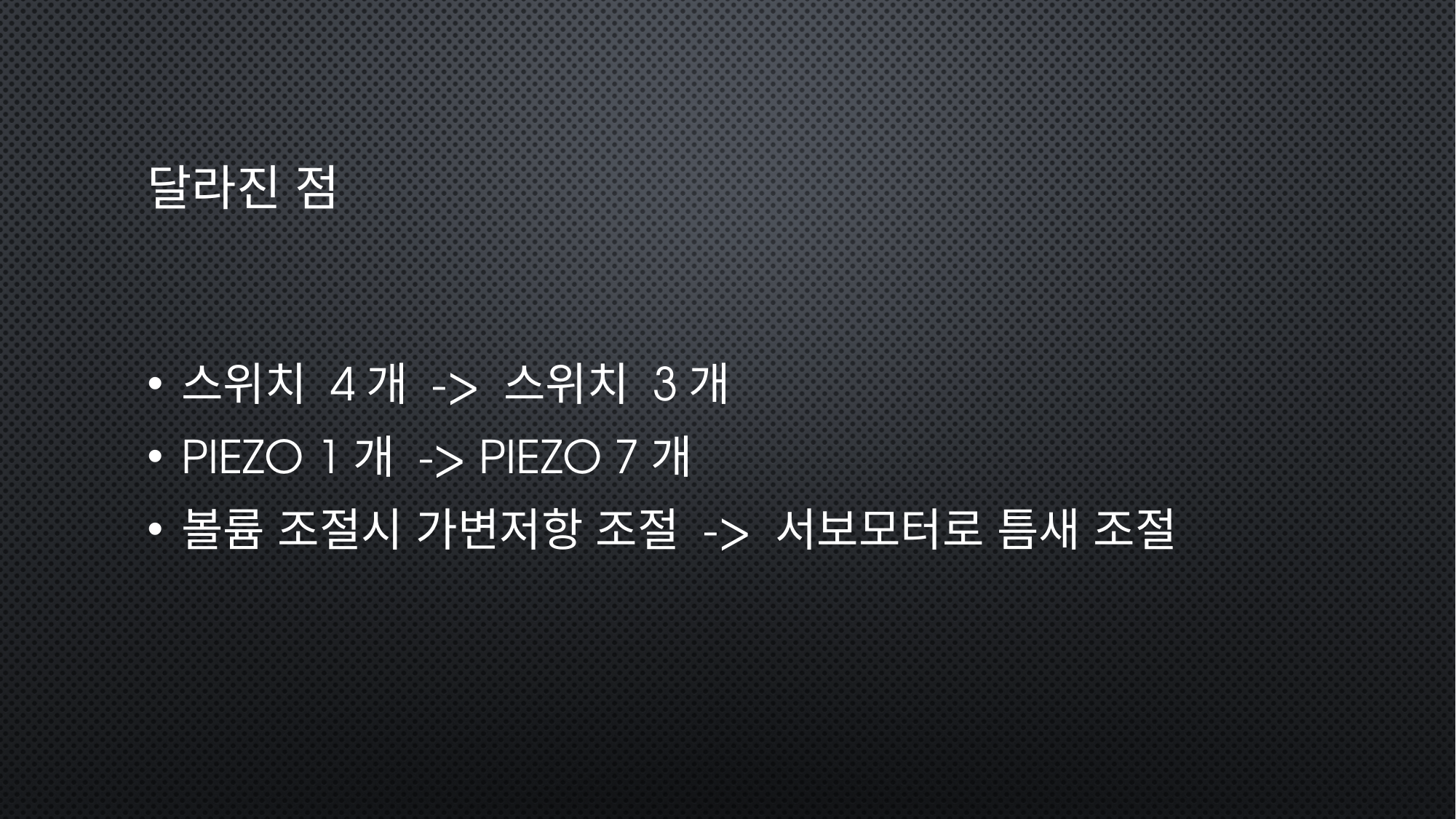

# 달라진 점
스위치 4개 -> 스위치 3개
Piezo 1개 -> Piezo 7개
볼륨 조절시 가변저항 조절 -> 서보모터로 틈새 조절